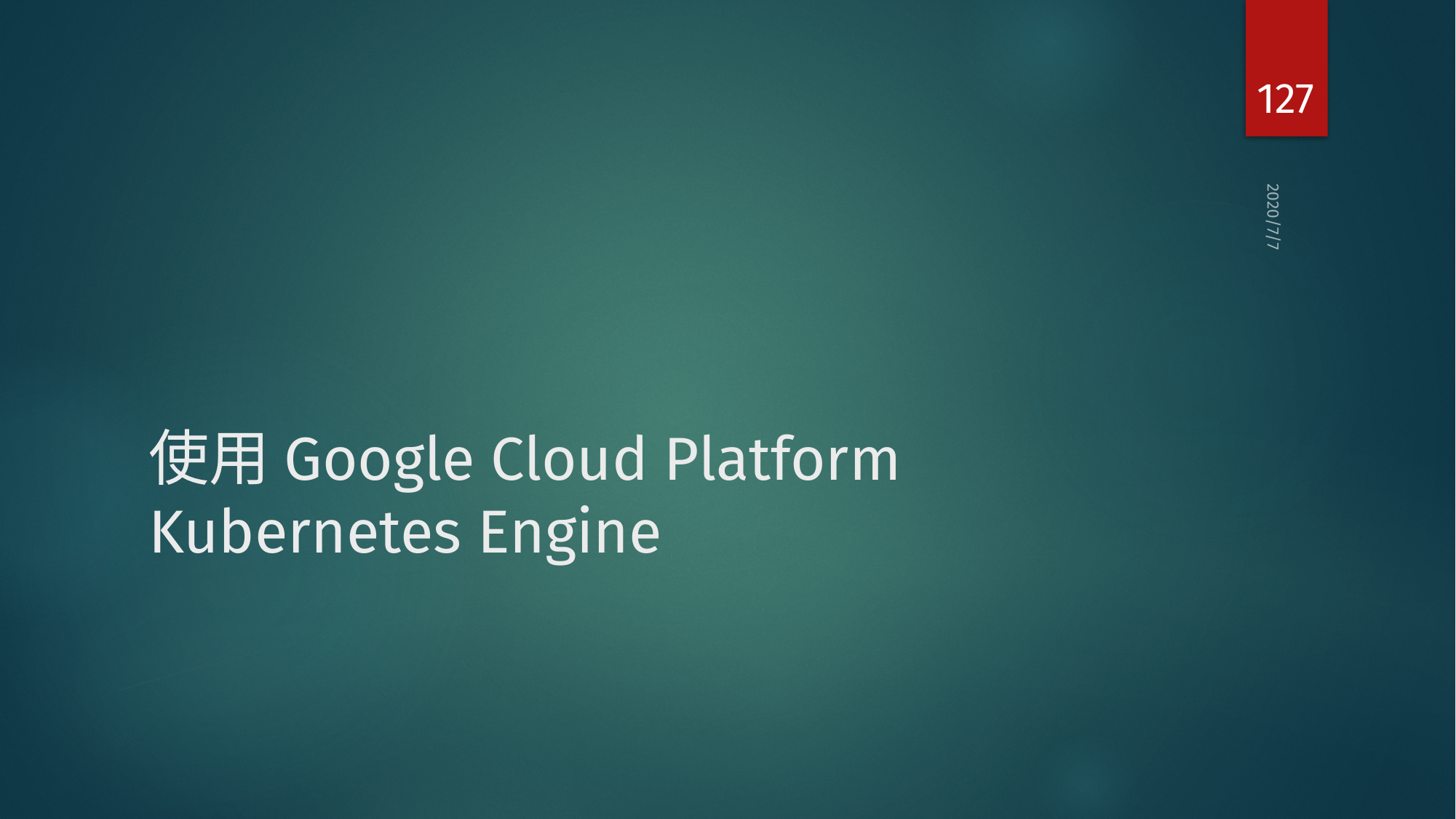

127
2020/7/7
# 使用Google Cloud Platform Kubernetes Engine